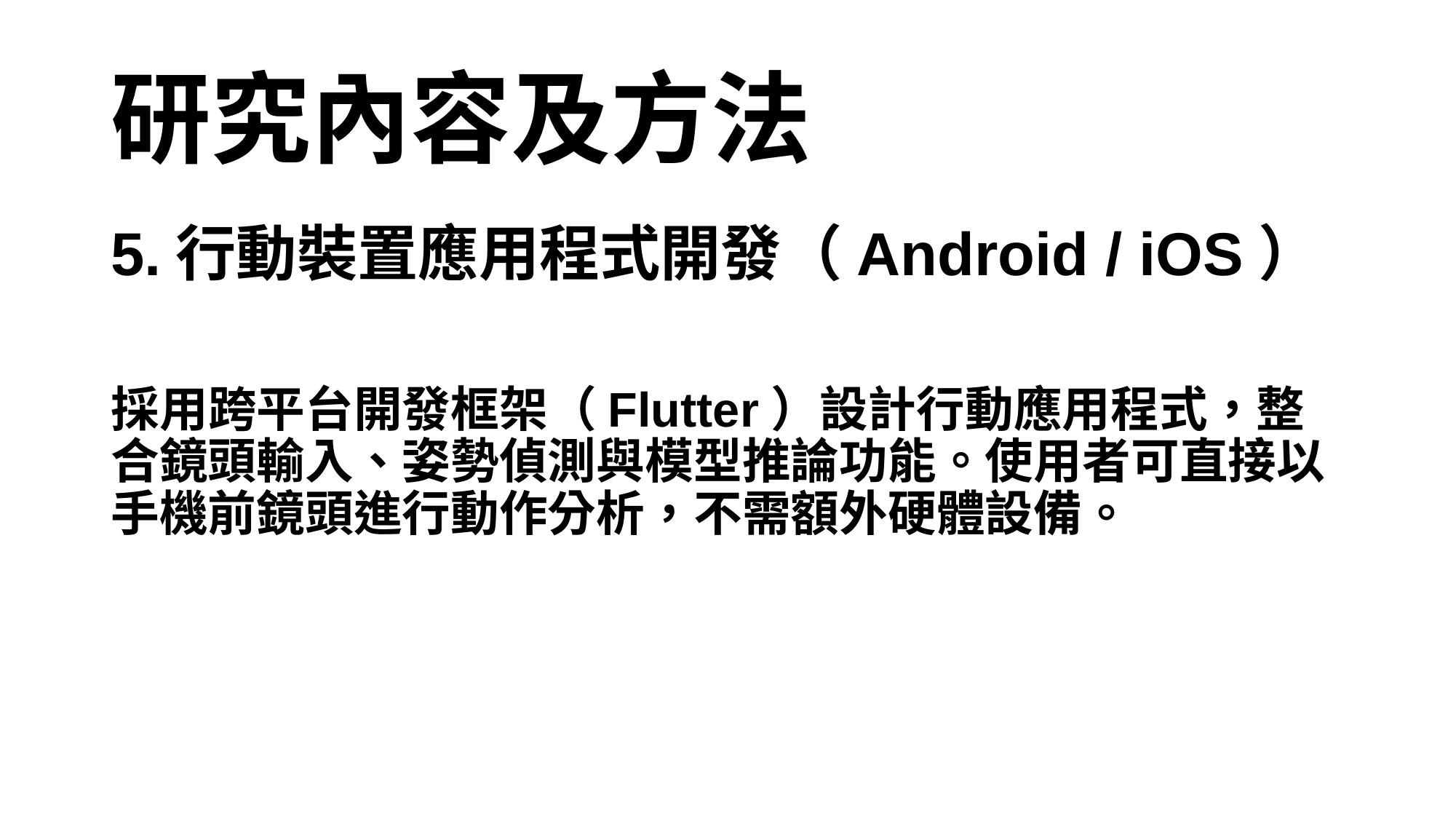

# 研究內容及方法
5.行動裝置應用程式開發（Android / iOS）

採用跨平台開發框架（Flutter）設計行動應用程式，整合鏡頭輸入、姿勢偵測與模型推論功能。使用者可直接以手機前鏡頭進行動作分析，不需額外硬體設備。